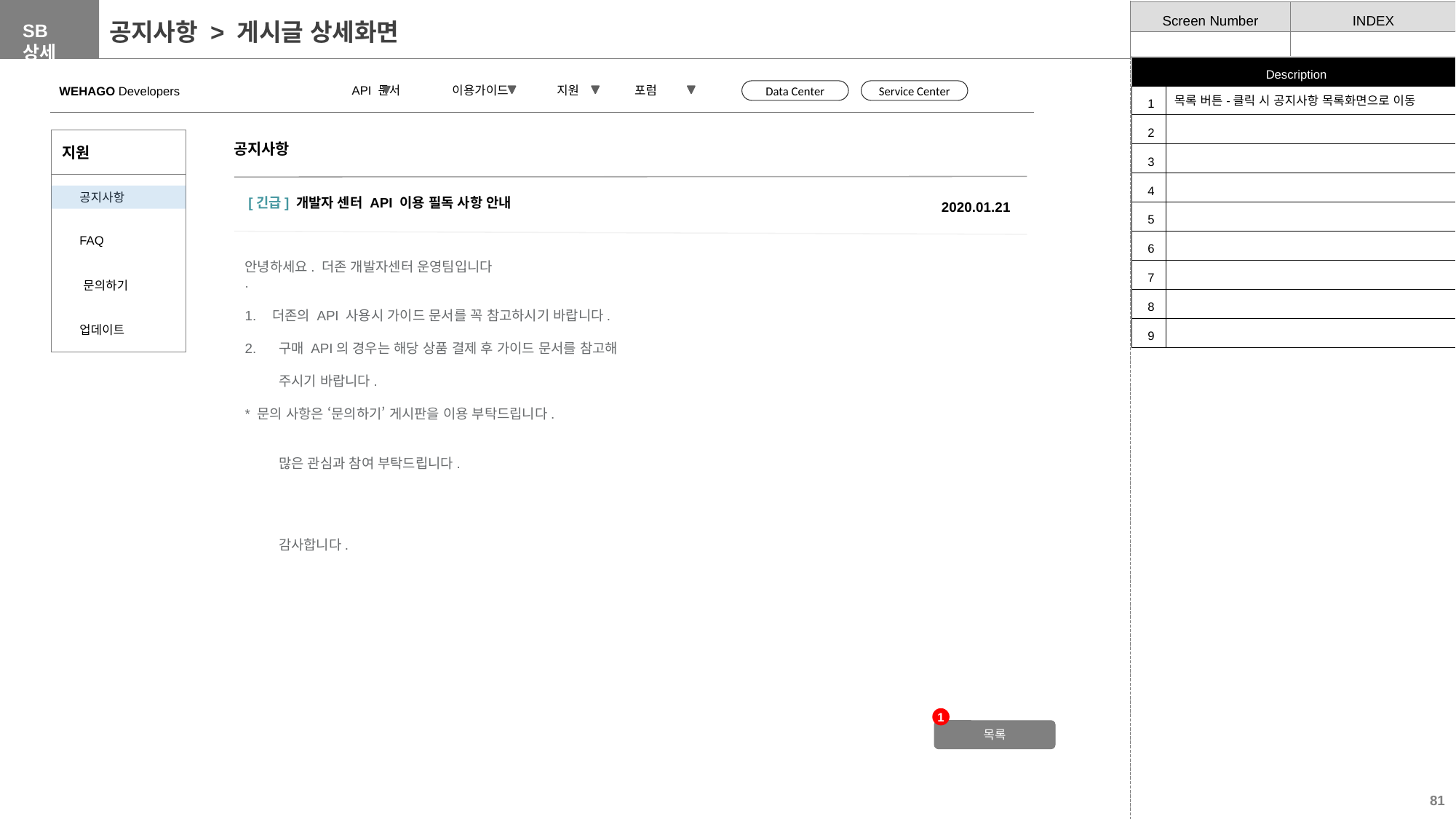

# 공지사항 > 게시글 상세화면
| Description |  |
| --- | --- |
| 1 | 목록 버튼-클릭 시 공지사항 목록화면으로 이동 |
| 2 |  |
| 3 |  |
| 4 |  |
| 5 |  |
| 6 |  |
| 7 |  |
| 8 |  |
| 9 |  |
   API 문서               이용가이드              지원                포럼
WEHAGO Developers
Data Center
Service Center

| 지원 |
| --- |
| 공지사항 |
| FAQ |
| 문의하기 |
| 업데이트 |
공지사항

[긴급] 개발자 센터 API 이용 필독 사항 안내
2020.01.21
안녕하세요. 더존 개발자센터 운영팀입니다
.
더존의 API 사용시 가이드 문서를 꼭 참고하시기 바랍니다.

2.     구매 API의 경우는 해당 상품 결제 후 가이드 문서를 참고해

        주시기 바랍니다.

* 문의 사항은 ‘문의하기’ 게시판을 이용 부탁드립니다.

        많은 관심과 참여 부탁드립니다.

        감사합니다.
1
목록